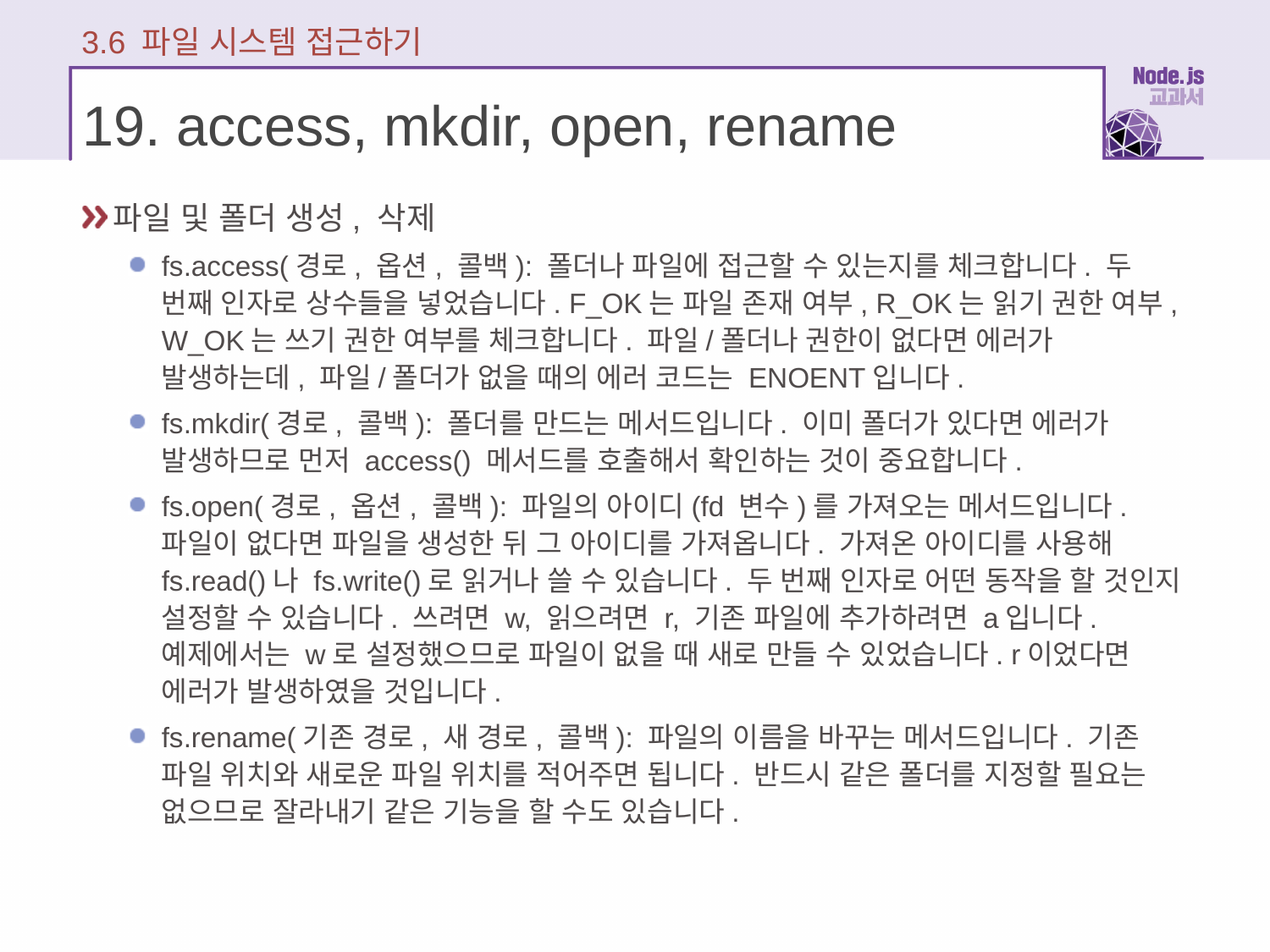

3.6 파일 시스템 접근하기
# 19. access, mkdir, open, rename
파일 및 폴더 생성, 삭제
fs.access(경로, 옵션, 콜백): 폴더나 파일에 접근할 수 있는지를 체크합니다. 두 번째 인자로 상수들을 넣었습니다. F_OK는 파일 존재 여부, R_OK는 읽기 권한 여부, W_OK는 쓰기 권한 여부를 체크합니다. 파일/폴더나 권한이 없다면 에러가 발생하는데, 파일/폴더가 없을 때의 에러 코드는 ENOENT입니다.
fs.mkdir(경로, 콜백): 폴더를 만드는 메서드입니다. 이미 폴더가 있다면 에러가 발생하므로 먼저 access() 메서드를 호출해서 확인하는 것이 중요합니다.
fs.open(경로, 옵션, 콜백): 파일의 아이디(fd 변수)를 가져오는 메서드입니다. 파일이 없다면 파일을 생성한 뒤 그 아이디를 가져옵니다. 가져온 아이디를 사용해 fs.read()나 fs.write()로 읽거나 쓸 수 있습니다. 두 번째 인자로 어떤 동작을 할 것인지 설정할 수 있습니다. 쓰려면 w, 읽으려면 r, 기존 파일에 추가하려면 a입니다. 예제에서는 w로 설정했으므로 파일이 없을 때 새로 만들 수 있었습니다. r이었다면 에러가 발생하였을 것입니다.
fs.rename(기존 경로, 새 경로, 콜백): 파일의 이름을 바꾸는 메서드입니다. 기존 파일 위치와 새로운 파일 위치를 적어주면 됩니다. 반드시 같은 폴더를 지정할 필요는 없으므로 잘라내기 같은 기능을 할 수도 있습니다.